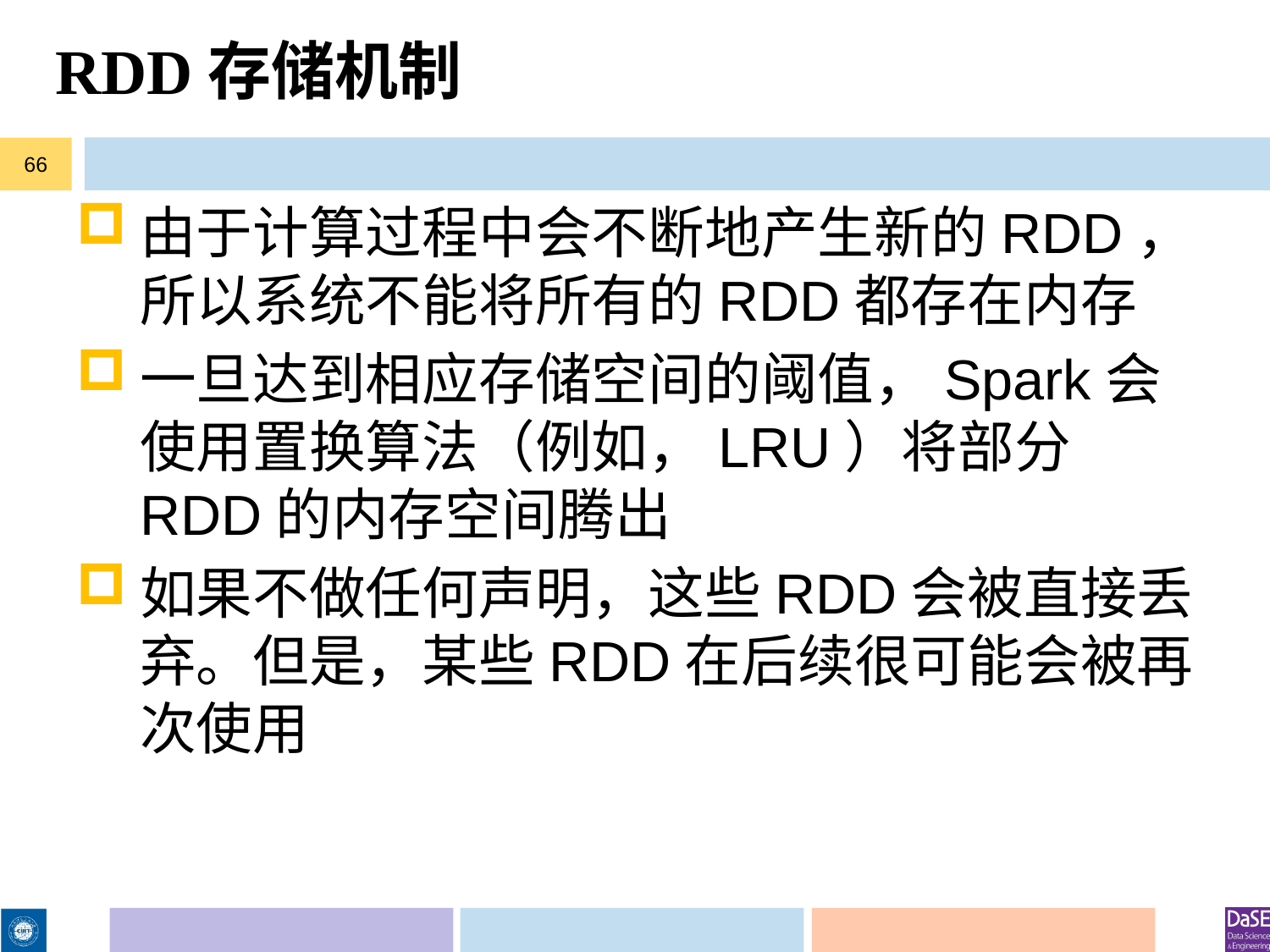

# RDD存储机制
66
由于计算过程中会不断地产生新的RDD，所以系统不能将所有的RDD都存在内存
一旦达到相应存储空间的阈值，Spark会使用置换算法（例如，LRU）将部分RDD的内存空间腾出
如果不做任何声明，这些RDD会被直接丢弃。但是，某些RDD在后续很可能会被再次使用